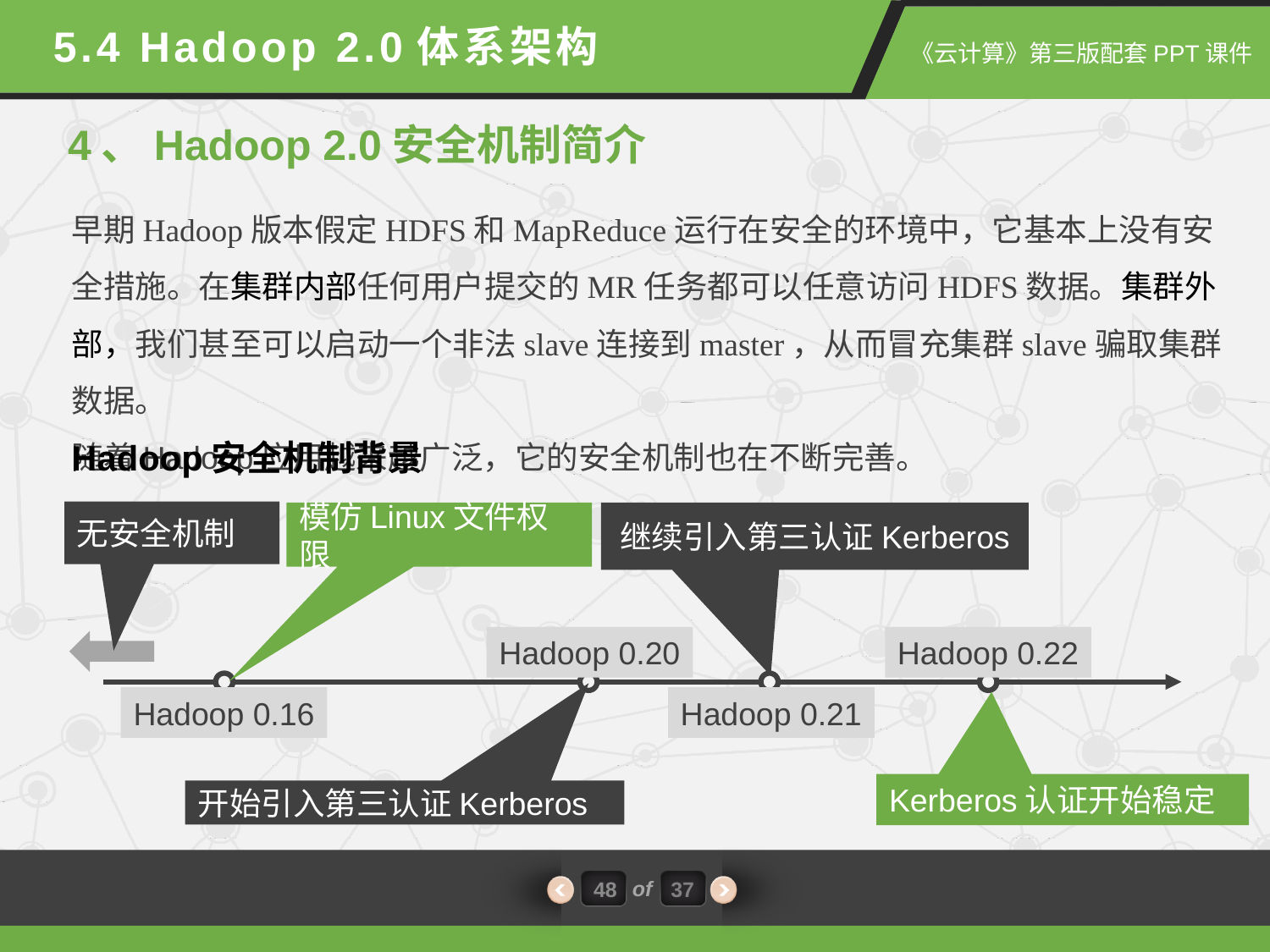

5.4 Hadoop 2.0体系架构
4、Hadoop 2.0安全机制简介
早期Hadoop版本假定HDFS和MapReduce运行在安全的环境中，它基本上没有安全措施。在集群内部任何用户提交的MR任务都可以任意访问HDFS数据。集群外部，我们甚至可以启动一个非法slave连接到master，从而冒充集群slave骗取集群数据。
随着Hadoop应用越来越广泛，它的安全机制也在不断完善。
Hadoop安全机制背景
无安全机制
模仿Linux文件权限
继续引入第三认证Kerberos
Hadoop 0.20
Hadoop 0.22

Hadoop 0.16
Hadoop 0.21
Kerberos认证开始稳定
开始引入第三认证Kerberos
48